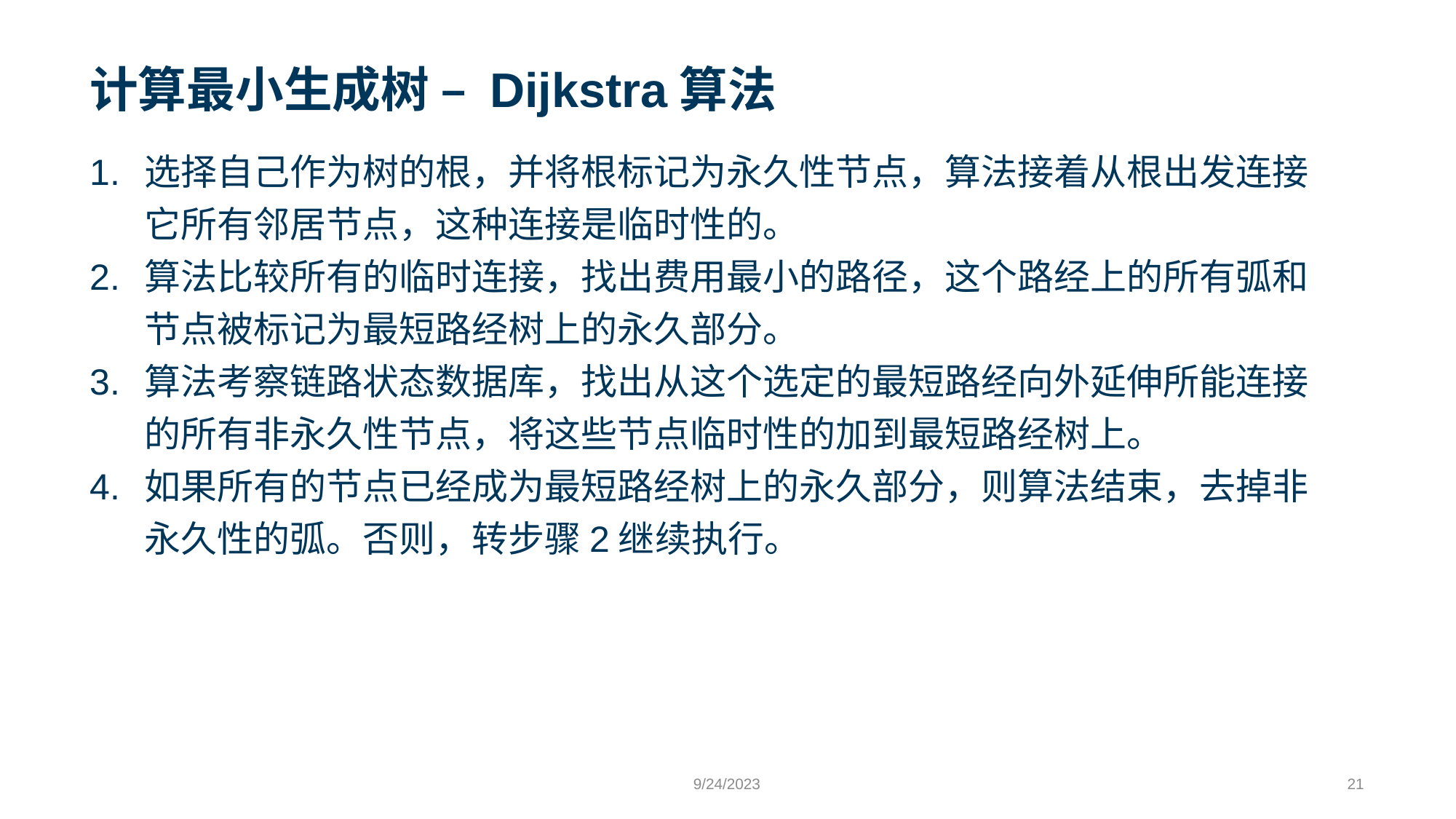

# 计算最小生成树 – Dijkstra算法
选择自己作为树的根，并将根标记为永久性节点，算法接着从根出发连接它所有邻居节点，这种连接是临时性的。
算法比较所有的临时连接，找出费用最小的路径，这个路经上的所有弧和节点被标记为最短路经树上的永久部分。
算法考察链路状态数据库，找出从这个选定的最短路经向外延伸所能连接的所有非永久性节点，将这些节点临时性的加到最短路经树上。
如果所有的节点已经成为最短路经树上的永久部分，则算法结束，去掉非永久性的弧。否则，转步骤2继续执行。

9/24/2023
21